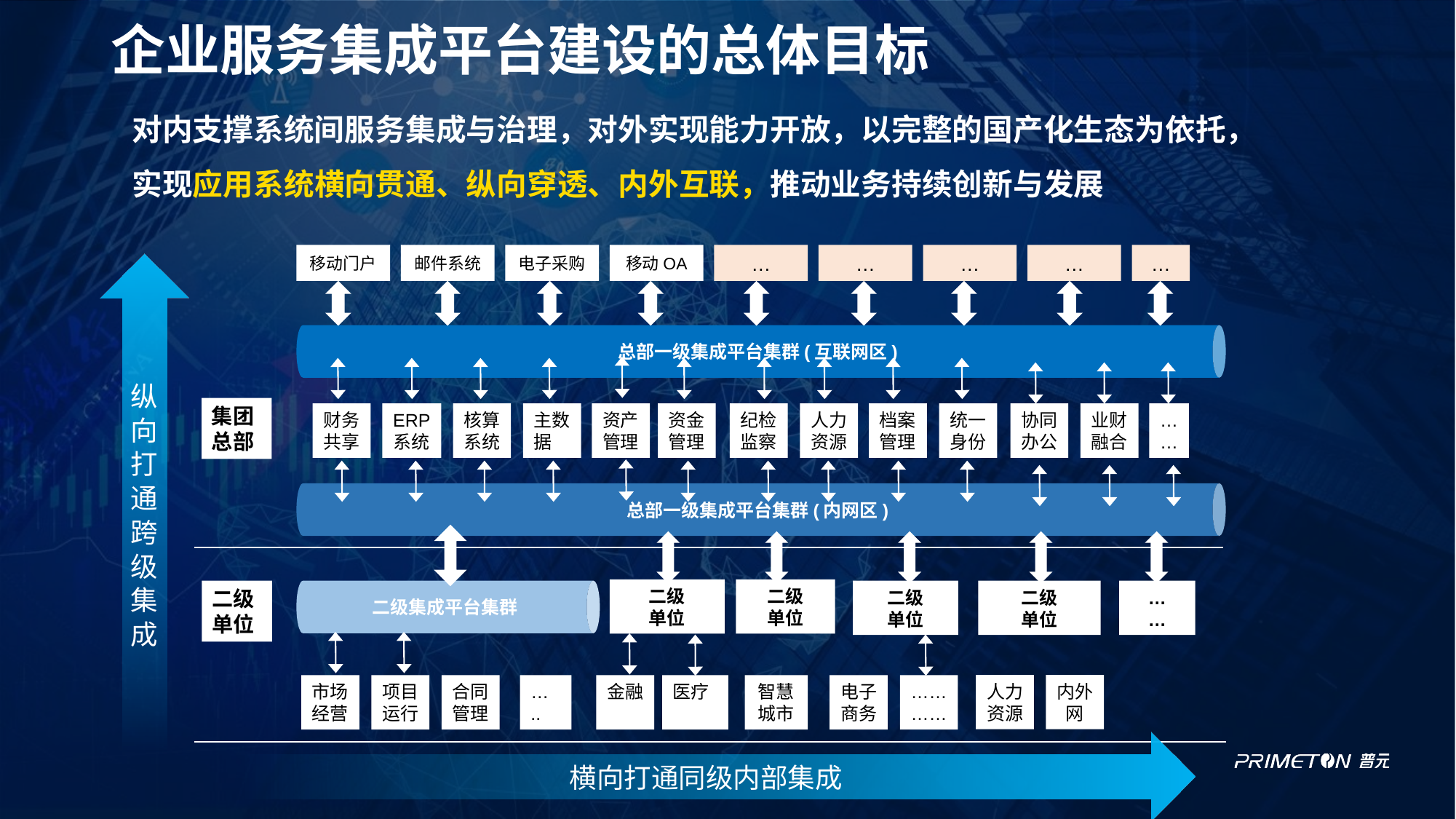

总部一级集成平台集群(互联网区)
# 企业服务集成平台建设的总体目标
总部一级集成平台集群(内网区)
对内支撑系统间服务集成与治理，对外实现能力开放，以完整的国产化生态为依托，实现应用系统横向贯通、纵向穿透、内外互联，推动业务持续创新与发展

移动门户
邮件系统
电子采购
移动OA
…
…
…
…
…
纵向打通跨级集成

横向打通同级内部集成
集团总部
财务
共享
ERP
系统
核算
系统
主数
据
资产
管理
资金
管理
纪检
监察
人力
资源
档案
管理
统一
身份
协同
办公
业财
融合
…
…
二级集成平台集群

二级
单位
二级
单位
二级单位
二级
单位
二级
单位
…
…
人力
资源
内外
网
市场
经营
项目
运行
合同
管理
…
..
金融

医疗

智慧城市
电子
商务
……
……